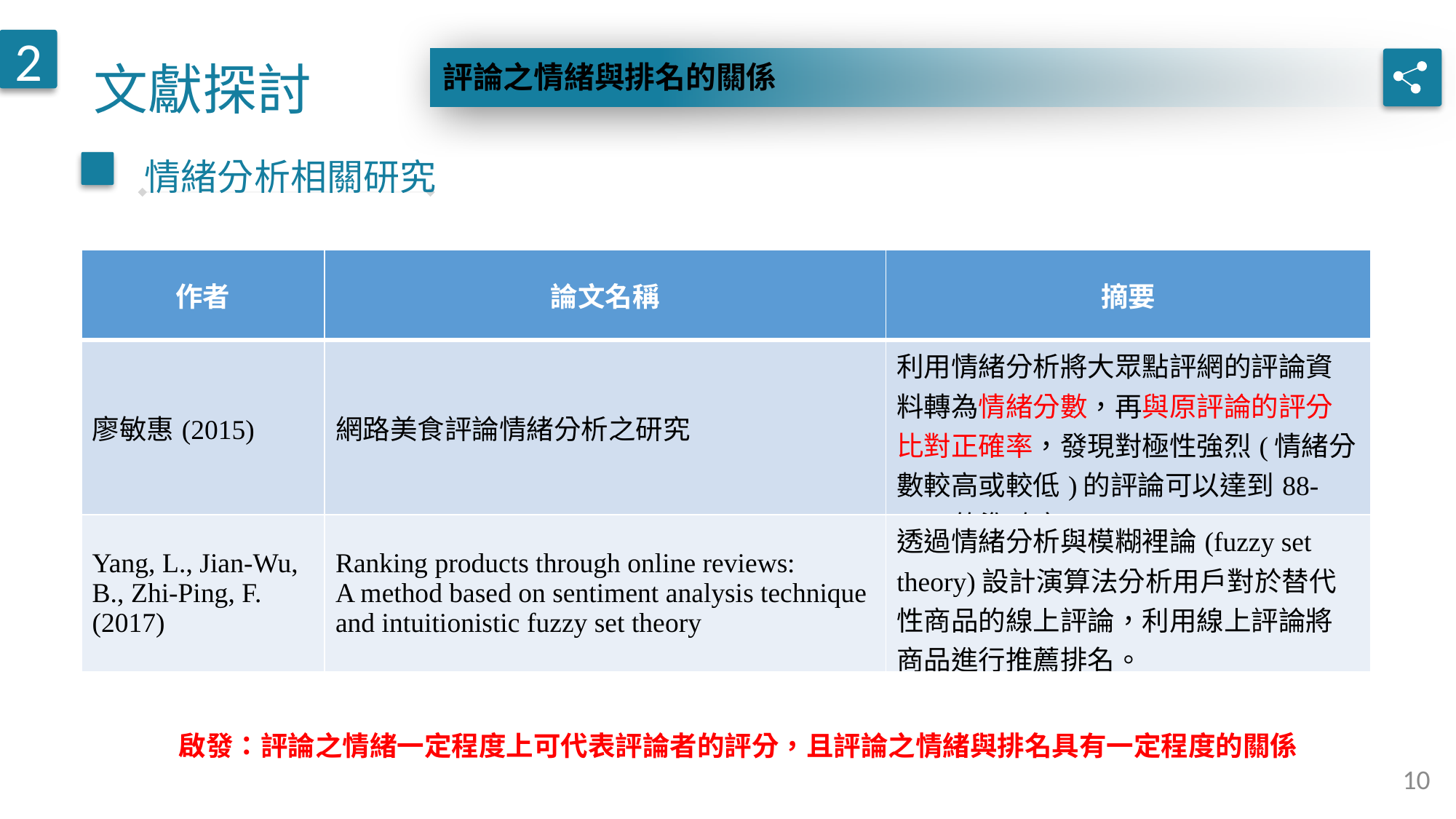

文獻探討
2

評論之情緒與排名的關係

情緒分析相關研究

| 作者 | 論文名稱 | 摘要 |
| --- | --- | --- |
| 廖敏惠(2015) | 網路美食評論情緒分析之研究 | 利用情緒分析將大眾點評網的評論資料轉為情緒分數，再與原評論的評分比對正確率，發現對極性強烈(情緒分數較高或較低)的評論可以達到88-96%的準確率。 |
| Yang, L., Jian-Wu, B., Zhi-Ping, F. (2017) | Ranking products through online reviews: A method based on sentiment analysis technique and intuitionistic fuzzy set theory | 透過情緒分析與模糊裡論(fuzzy set theory)設計演算法分析用戶對於替代性商品的線上評論，利用線上評論將商品進行推薦排名。 |
啟發：評論之情緒一定程度上可代表評論者的評分，且評論之情緒與排名具有一定程度的關係
10